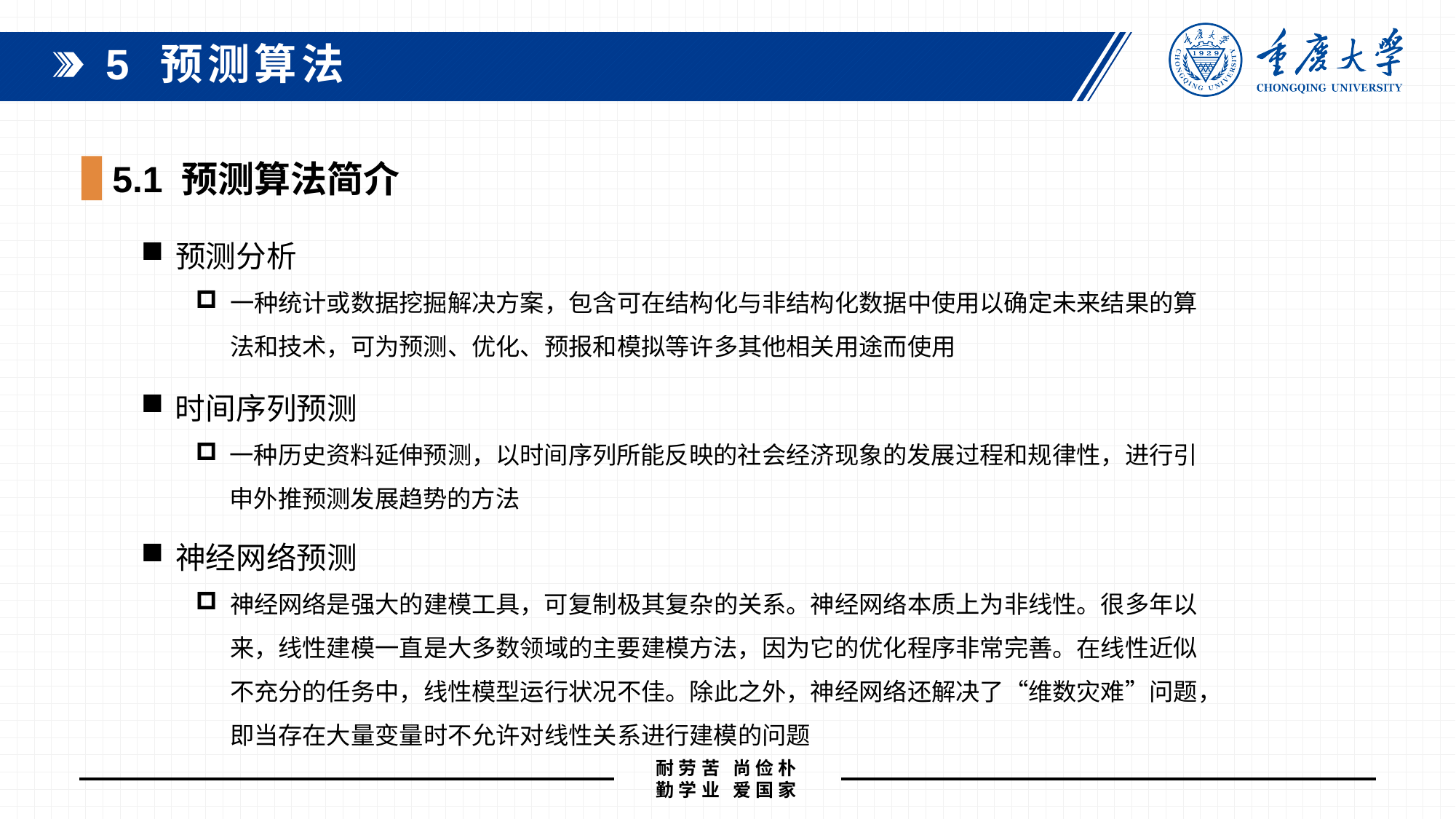

5 预测算法
5.1 预测算法简介
预测分析
一种统计或数据挖掘解决方案，包含可在结构化与非结构化数据中使用以确定未来结果的算法和技术，可为预测、优化、预报和模拟等许多其他相关用途而使用
时间序列预测
一种历史资料延伸预测，以时间序列所能反映的社会经济现象的发展过程和规律性，进行引申外推预测发展趋势的方法
神经网络预测
神经网络是强大的建模工具，可复制极其复杂的关系。神经网络本质上为非线性。很多年以来，线性建模一直是大多数领域的主要建模方法，因为它的优化程序非常完善。在线性近似不充分的任务中，线性模型运行状况不佳。除此之外，神经网络还解决了“维数灾难”问题，即当存在大量变量时不允许对线性关系进行建模的问题